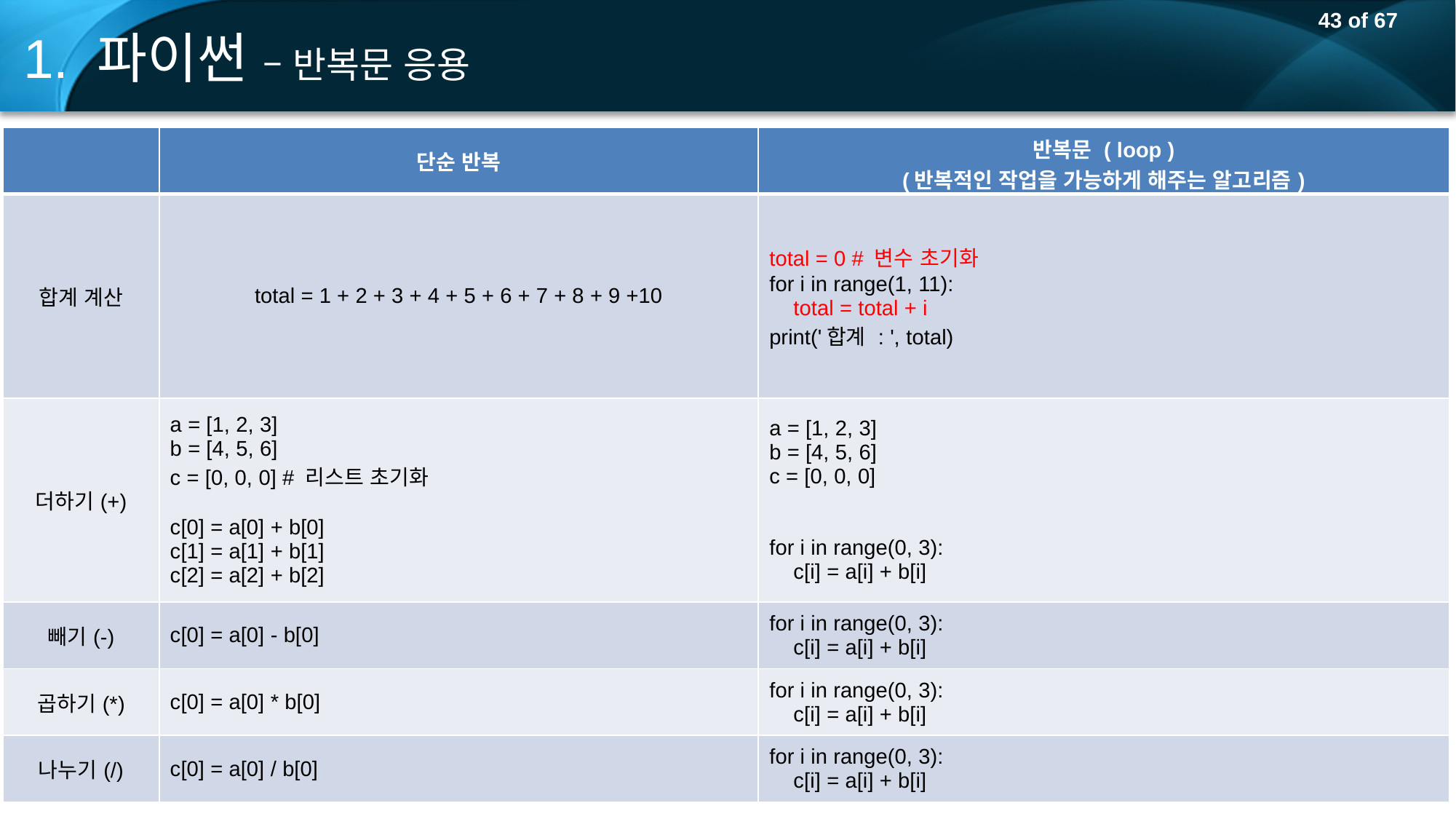

1. 파이썬 – 반복문 응용
|  | 단순 반복 | 반복문 ( loop ) (반복적인 작업을 가능하게 해주는 알고리즘) |
| --- | --- | --- |
| 합계 계산 | total = 1 + 2 + 3 + 4 + 5 + 6 + 7 + 8 + 9 +10 | total = 0 # 변수 초기화 for i in range(1, 11): total = total + i print('합계 : ', total) |
| 더하기(+) | a = [1, 2, 3] b = [4, 5, 6] c = [0, 0, 0] # 리스트 초기화 c[0] = a[0] + b[0] c[1] = a[1] + b[1] c[2] = a[2] + b[2] | a = [1, 2, 3] b = [4, 5, 6] c = [0, 0, 0] for i in range(0, 3): c[i] = a[i] + b[i] |
| 빼기(-) | c[0] = a[0] - b[0] | for i in range(0, 3): c[i] = a[i] + b[i] |
| 곱하기(\*) | c[0] = a[0] \* b[0] | for i in range(0, 3): c[i] = a[i] + b[i] |
| 나누기(/) | c[0] = a[0] / b[0] | for i in range(0, 3): c[i] = a[i] + b[i] |